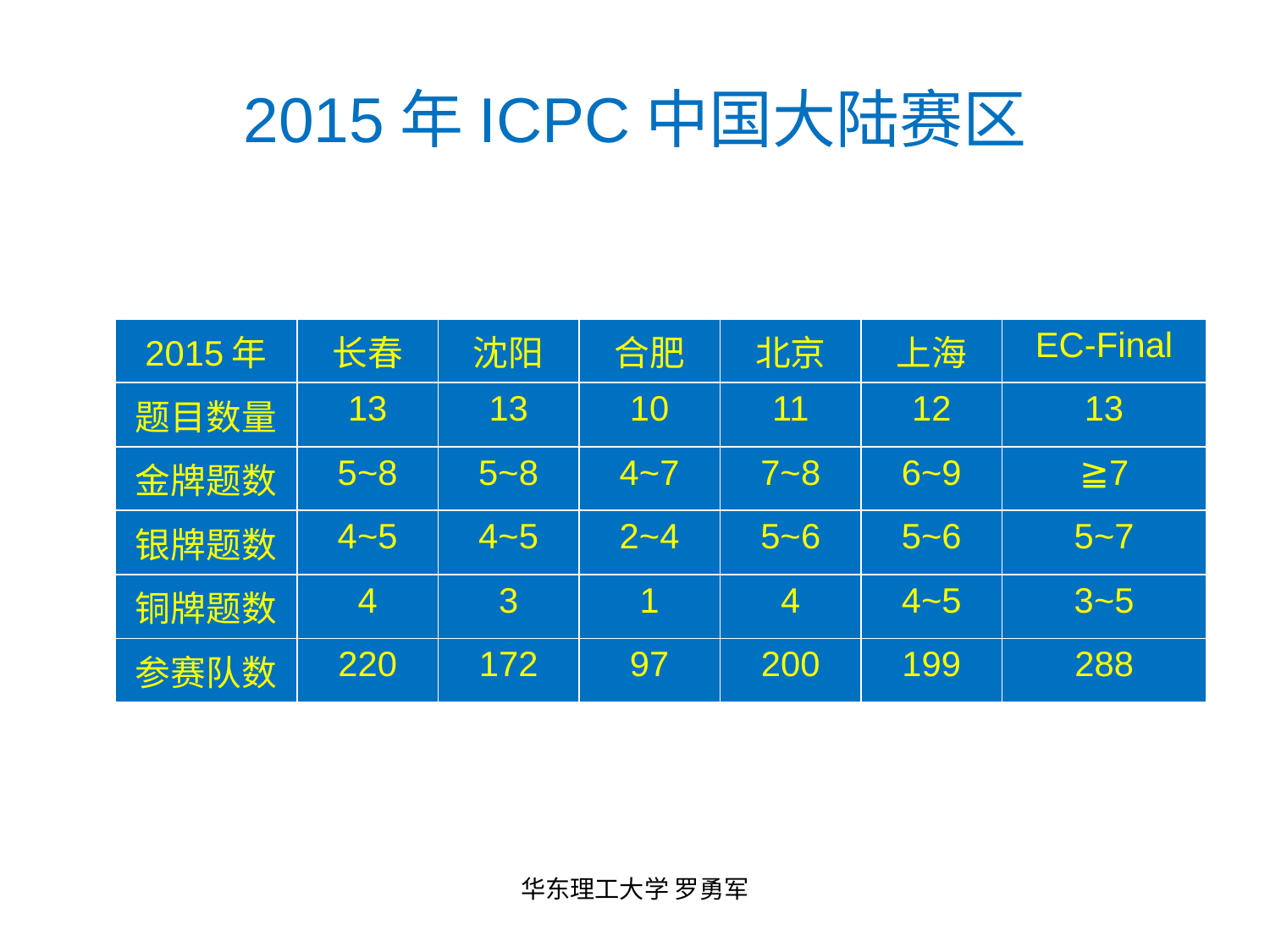

# 2015年ICPC中国大陆赛区
| 2015年 | 长春 | 沈阳 | 合肥 | 北京 | 上海 | EC-Final |
| --- | --- | --- | --- | --- | --- | --- |
| 题目数量 | 13 | 13 | 10 | 11 | 12 | 13 |
| 金牌题数 | 5~8 | 5~8 | 4~7 | 7~8 | 6~9 | ≧7 |
| 银牌题数 | 4~5 | 4~5 | 2~4 | 5~6 | 5~6 | 5~7 |
| 铜牌题数 | 4 | 3 | 1 | 4 | 4~5 | 3~5 |
| 参赛队数 | 220 | 172 | 97 | 200 | 199 | 288 |
华东理工大学 罗勇军